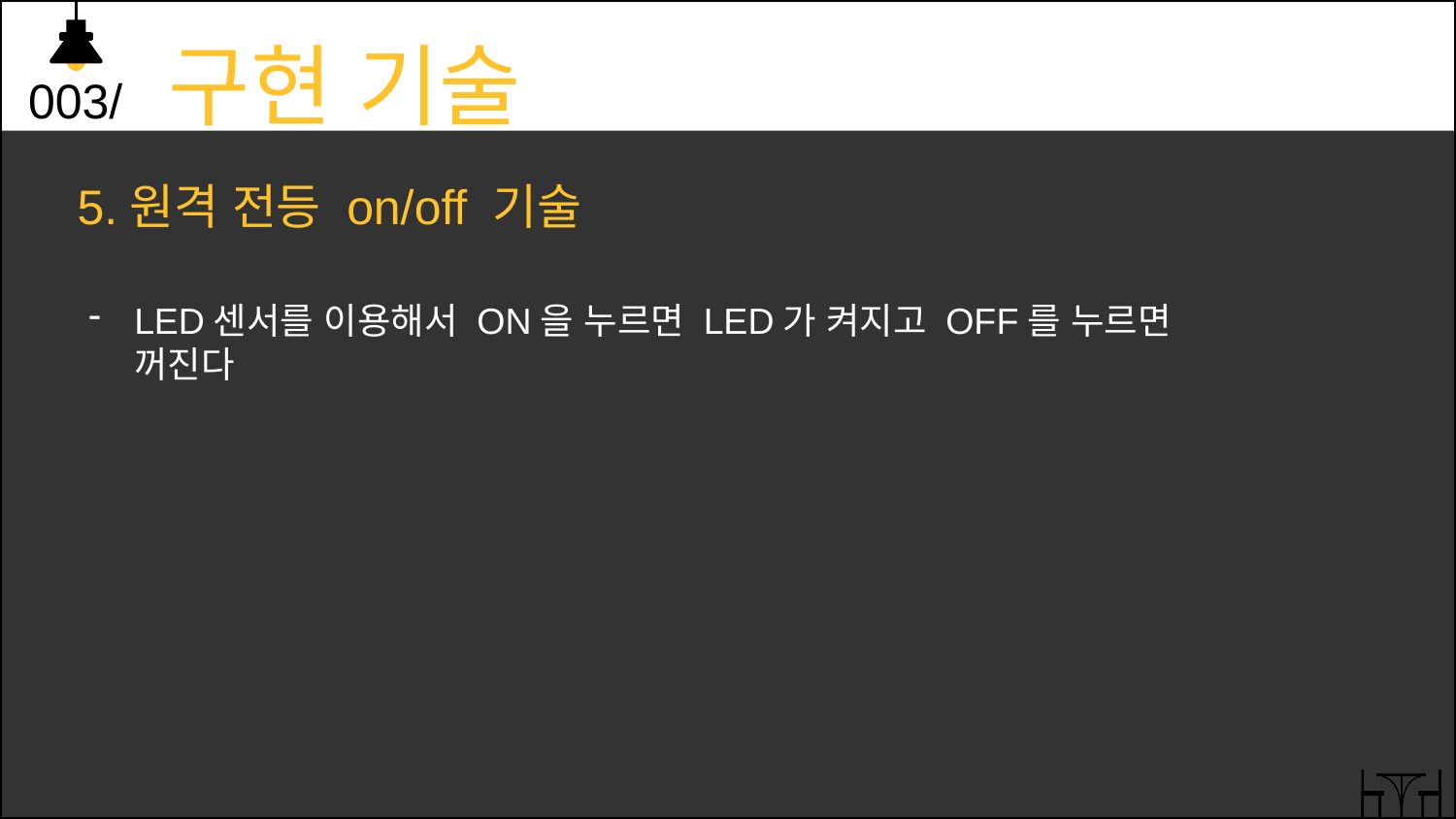

003/ 구현 기술
5.원격 전등 on/off 기술
LED센서를 이용해서 ON을 누르면 LED가 켜지고 OFF를 누르면 꺼진다